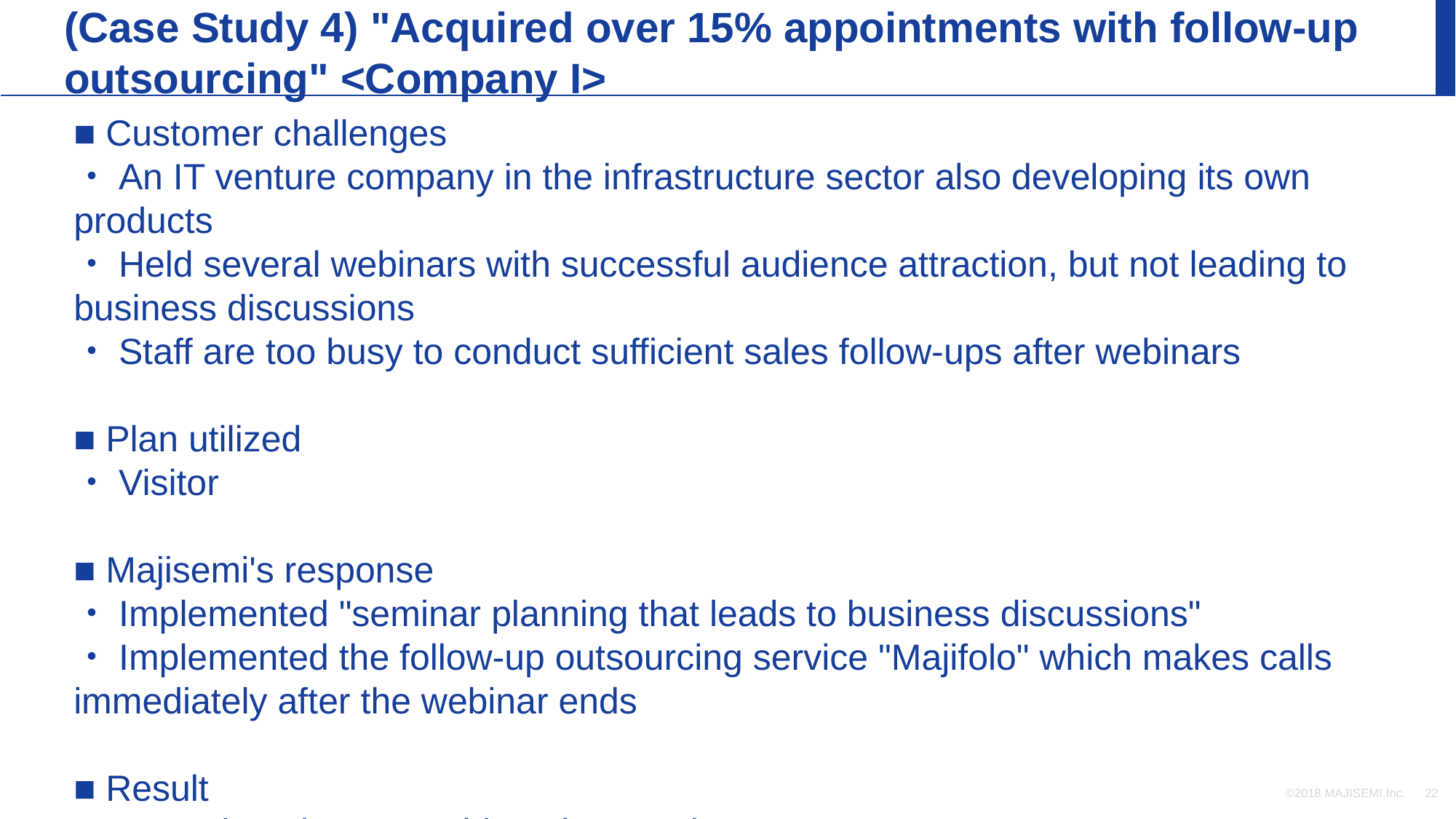

(Case Study 4) "Acquired over 15% appointments with follow-up outsourcing" <Company I>
■ Customer challenges
・An IT venture company in the infrastructure sector also developing its own products
・Held several webinars with successful audience attraction, but not leading to business discussions
・Staff are too busy to conduct sufficient sales follow-ups after webinars

■ Plan utilized
・Visitor

■ Majisemi's response
・Implemented "seminar planning that leads to business discussions"
・Implemented the follow-up outsourcing service "Majifolo" which makes calls immediately after the webinar ends

■ Result
・50 registrations → achieved 8 appointments
©2018 MAJISEMI Inc.
22